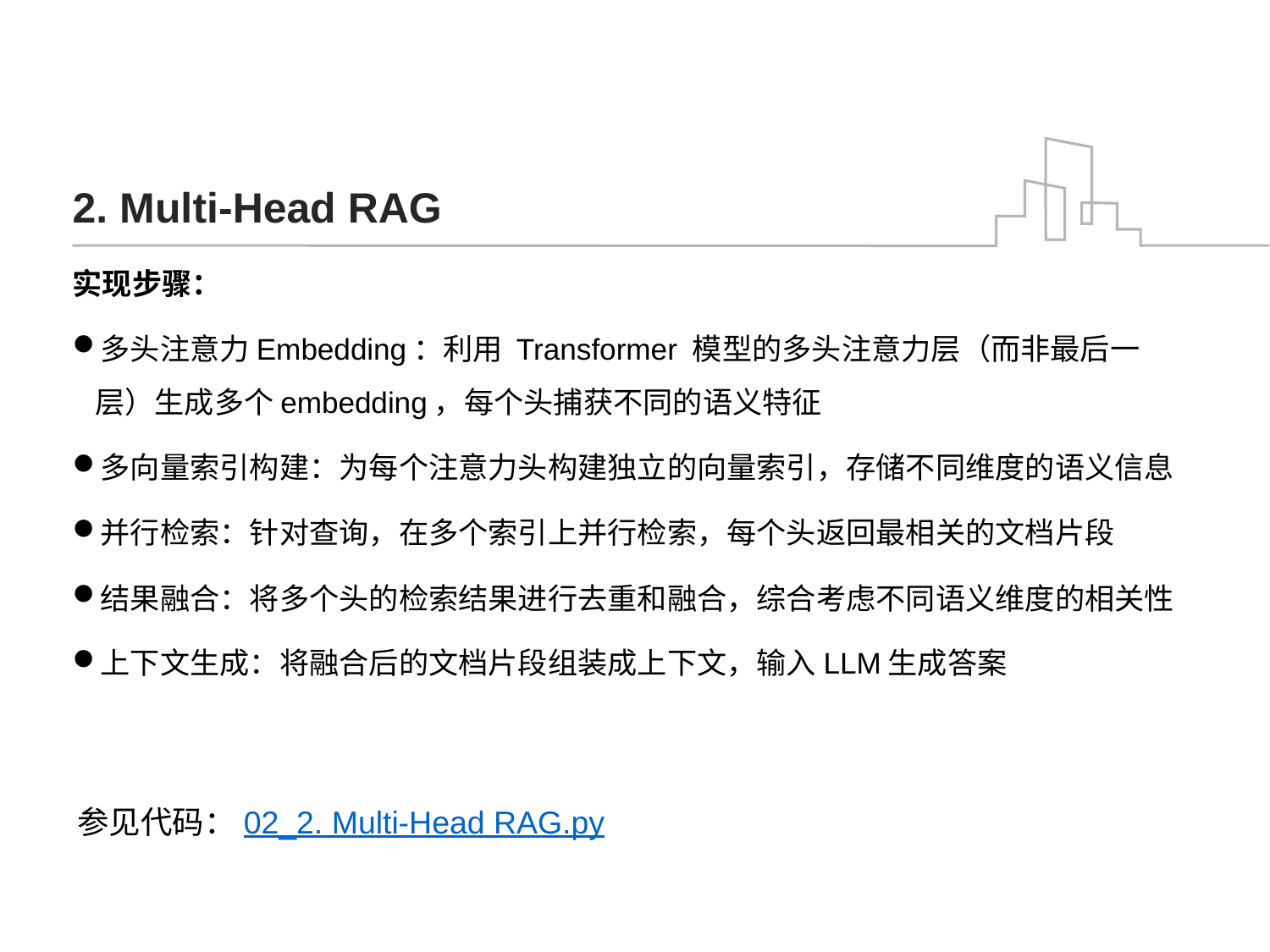

# 2. Multi-Head RAG
实现步骤：
多头注意力Embedding：利用 Transformer 模型的多头注意力层（而非最后一层）生成多个embedding，每个头捕获不同的语义特征
多向量索引构建：为每个注意力头构建独立的向量索引，存储不同维度的语义信息
并行检索：针对查询，在多个索引上并行检索，每个头返回最相关的文档片段
结果融合：将多个头的检索结果进行去重和融合，综合考虑不同语义维度的相关性
上下文生成：将融合后的文档片段组装成上下文，输入LLM生成答案
参见代码：02_2. Multi-Head RAG.py